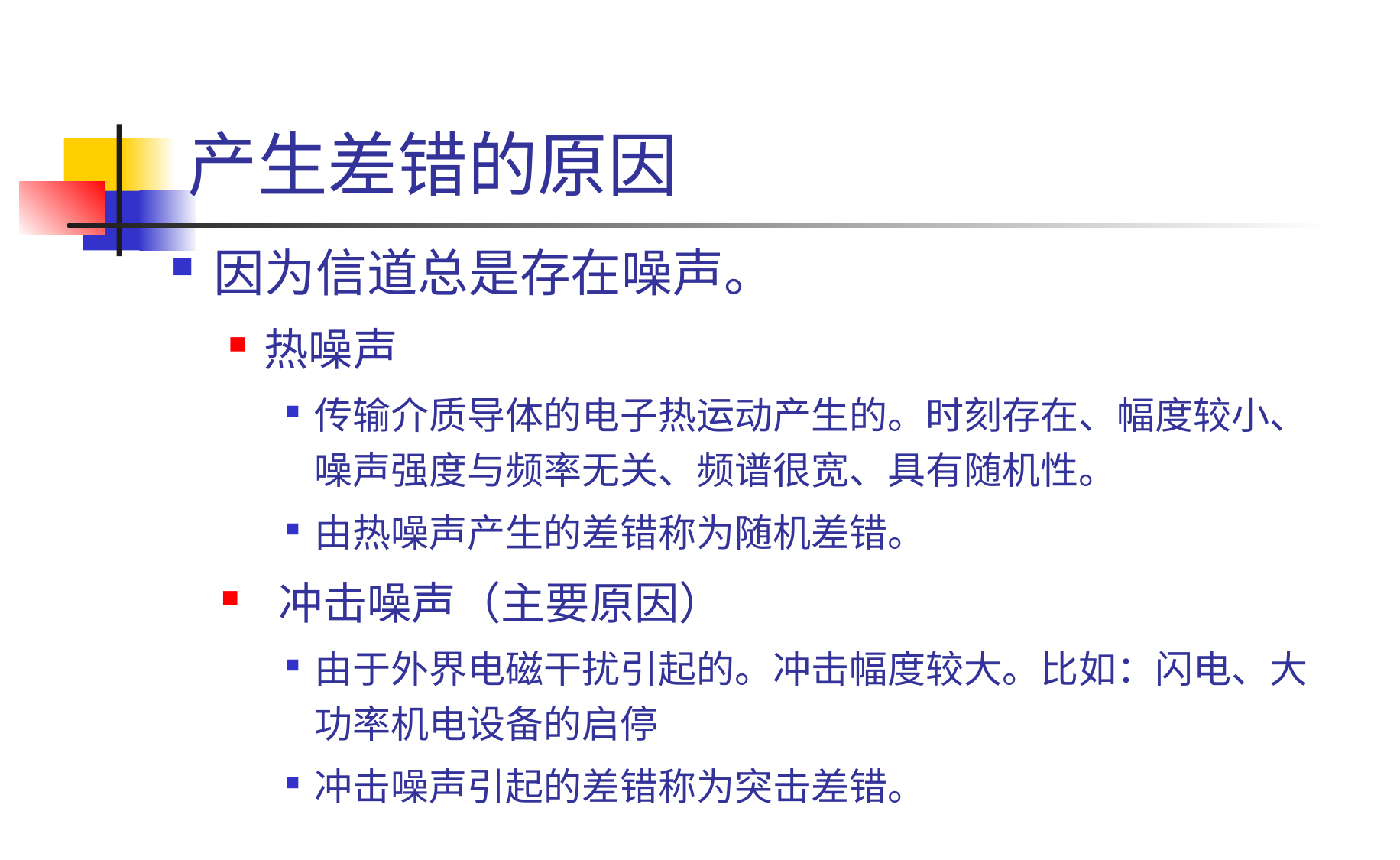

# 产生差错的原因
因为信道总是存在噪声。
热噪声
传输介质导体的电子热运动产生的。时刻存在、幅度较小、噪声强度与频率无关、频谱很宽、具有随机性。
由热噪声产生的差错称为随机差错。
冲击噪声（主要原因）
由于外界电磁干扰引起的。冲击幅度较大。比如：闪电、大功率机电设备的启停
冲击噪声引起的差错称为突击差错。